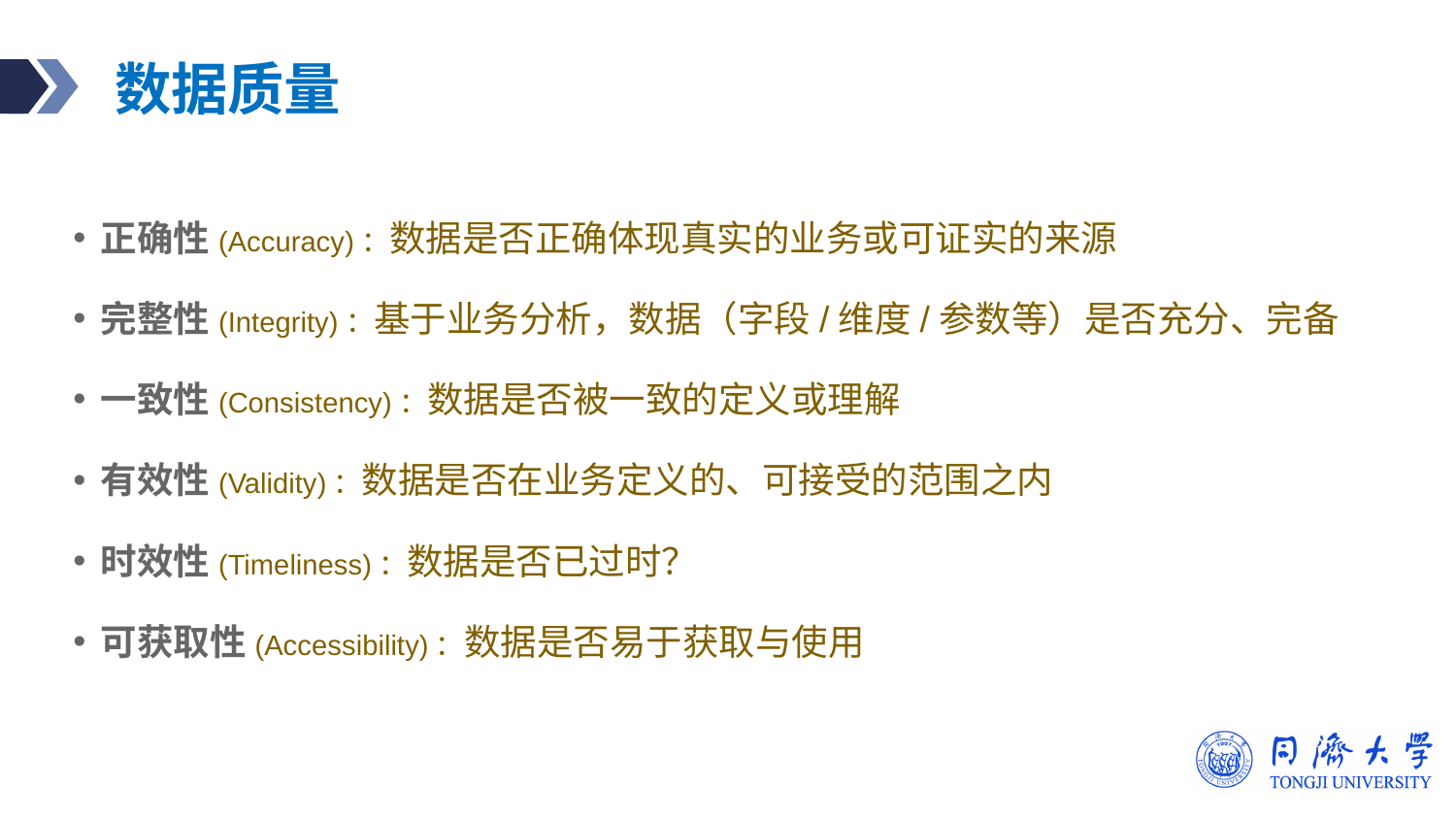

# 数据质量
正确性(Accuracy)：数据是否正确体现真实的业务或可证实的来源
完整性(Integrity)：基于业务分析，数据（字段/维度/参数等）是否充分、完备
一致性(Consistency)：数据是否被一致的定义或理解
有效性(Validity)：数据是否在业务定义的、可接受的范围之内
时效性(Timeliness)：数据是否已过时？
可获取性(Accessibility)：数据是否易于获取与使用